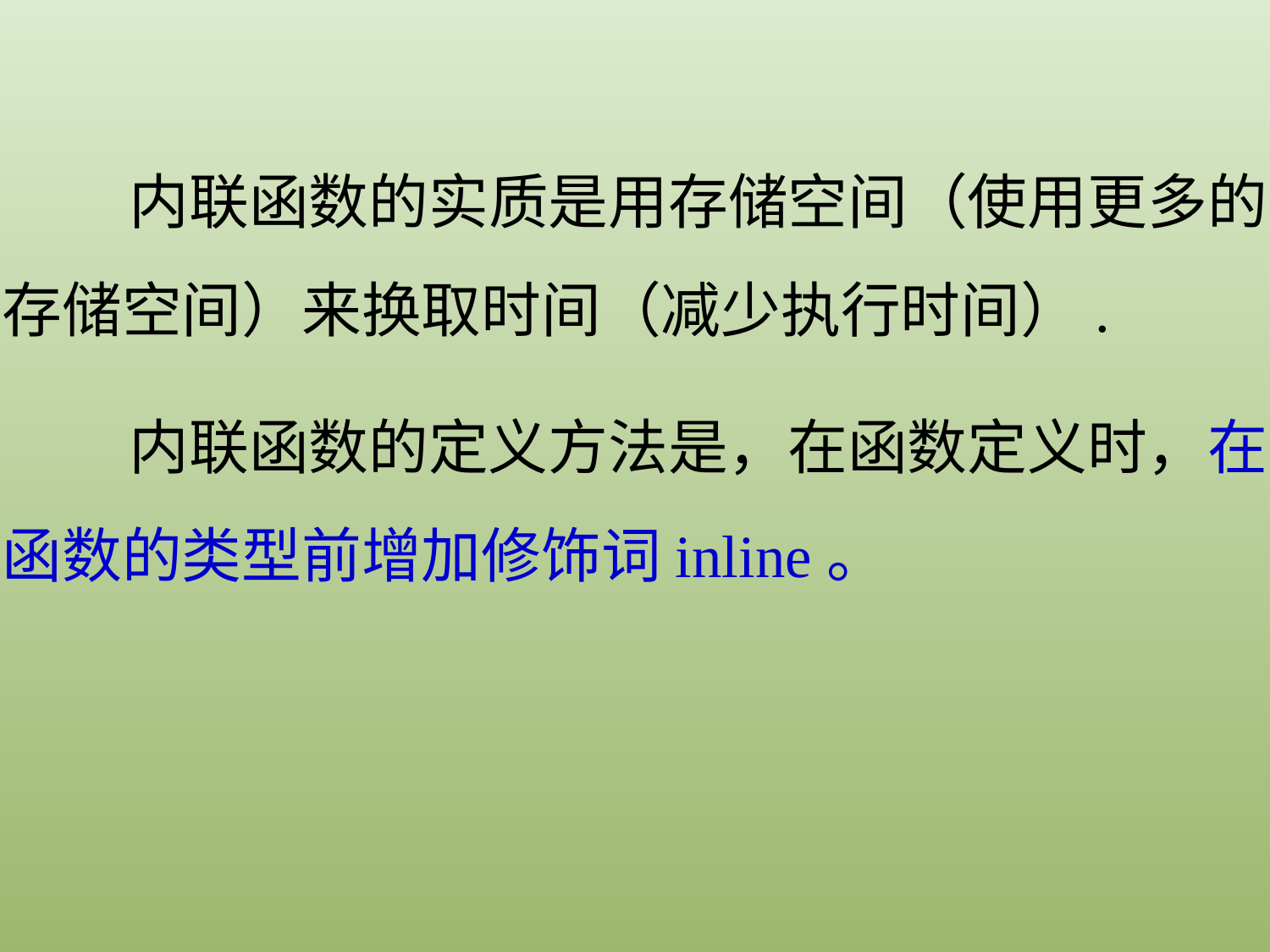

内联函数的实质是用存储空间（使用更多的存储空间）来换取时间（减少执行时间）.
	内联函数的定义方法是，在函数定义时，在函数的类型前增加修饰词inline。
242